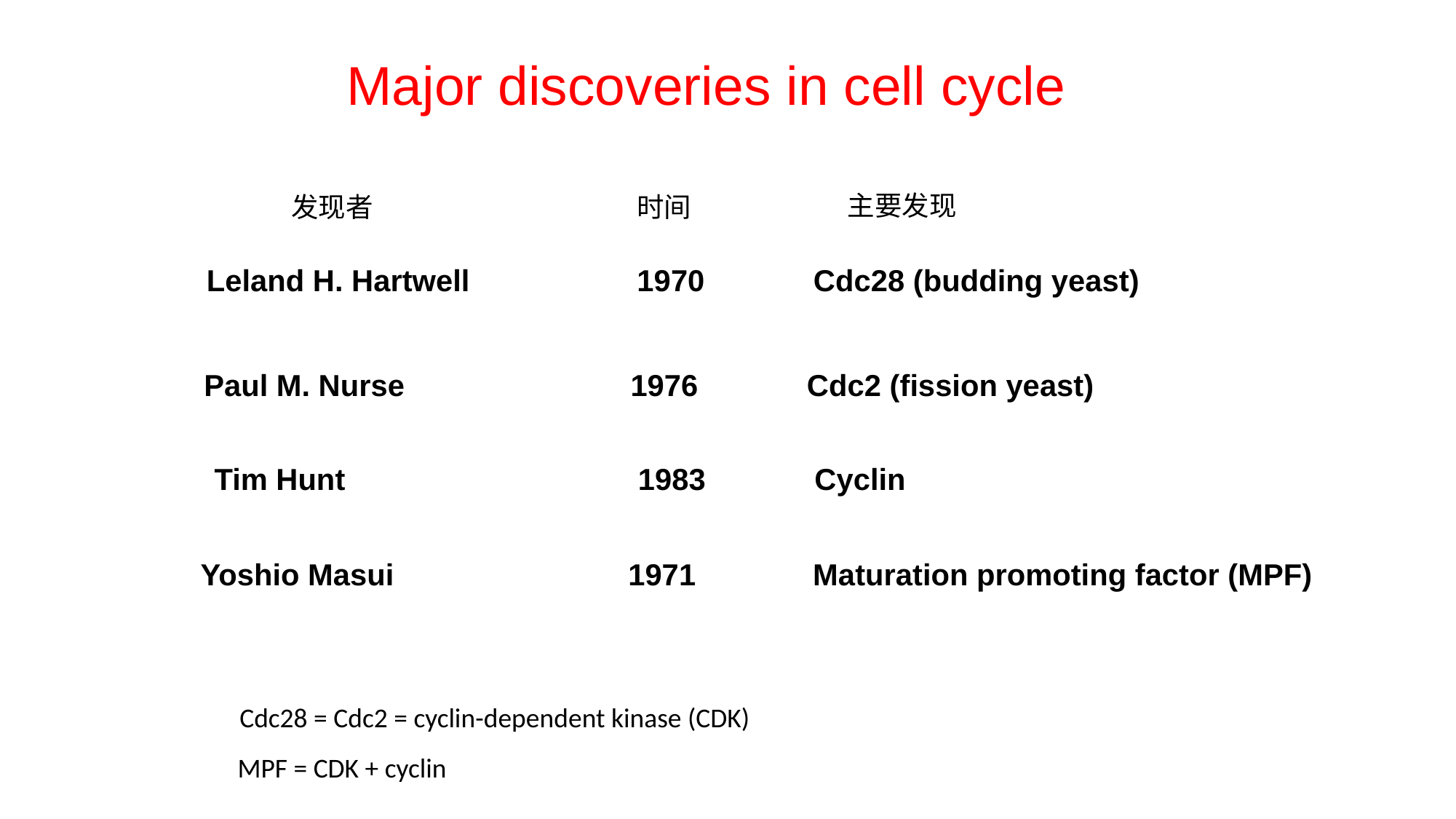

Major discoveries in cell cycle
主要发现
发现者
时间
Leland H. Hartwell                    1970             Cdc28 (budding yeast)
Paul M. Nurse                           1976             Cdc2 (fission yeast)
Tim Hunt                                   1983             Cyclin
Yoshio Masui                            1971              Maturation promoting factor (MPF)
Cdc28 = Cdc2 = cyclin-dependent kinase (CDK)
MPF = CDK + cyclin